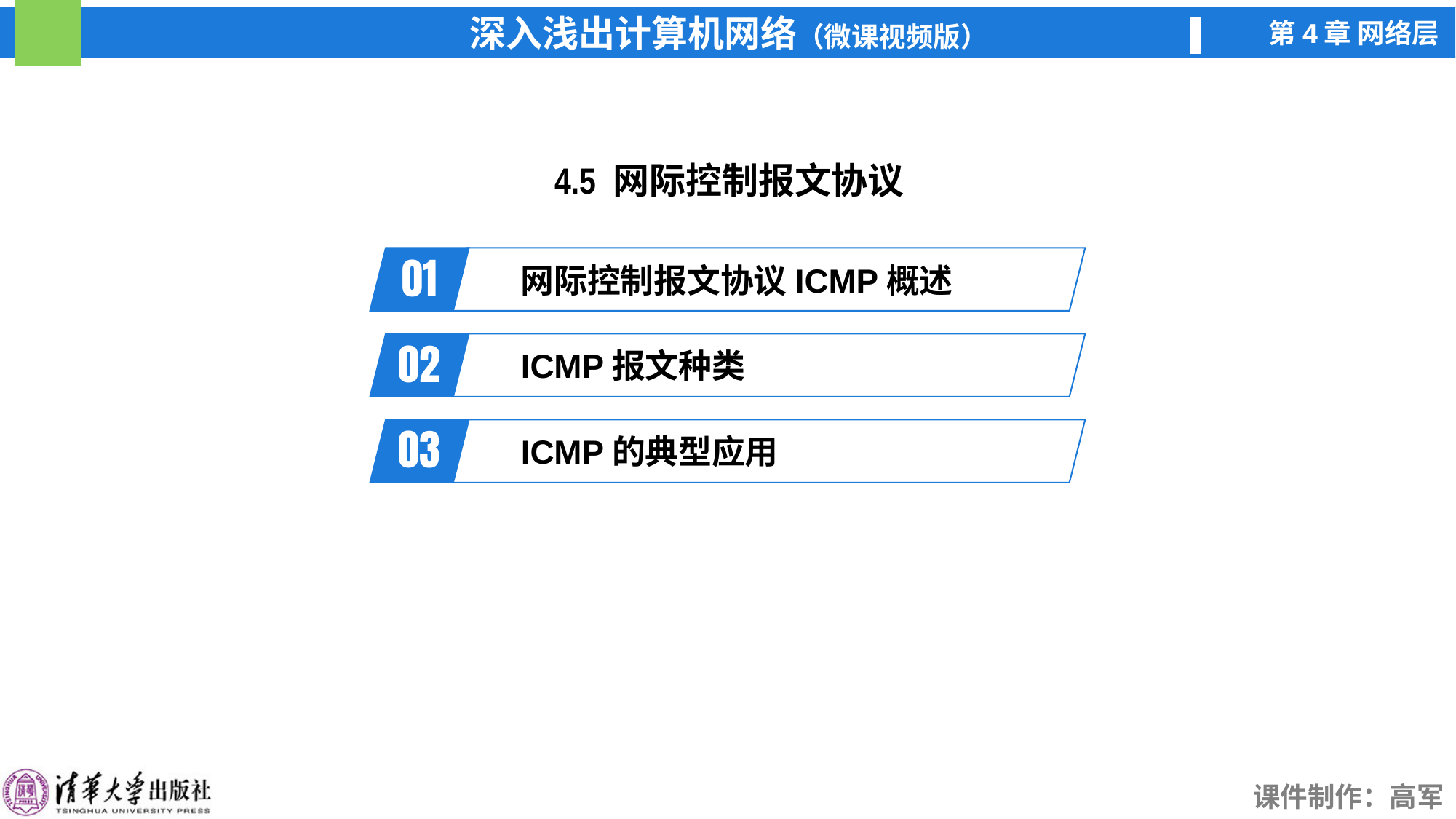

4.5 网际控制报文协议
01
网际控制报文协议ICMP概述
02
ICMP报文种类
03
ICMP的典型应用